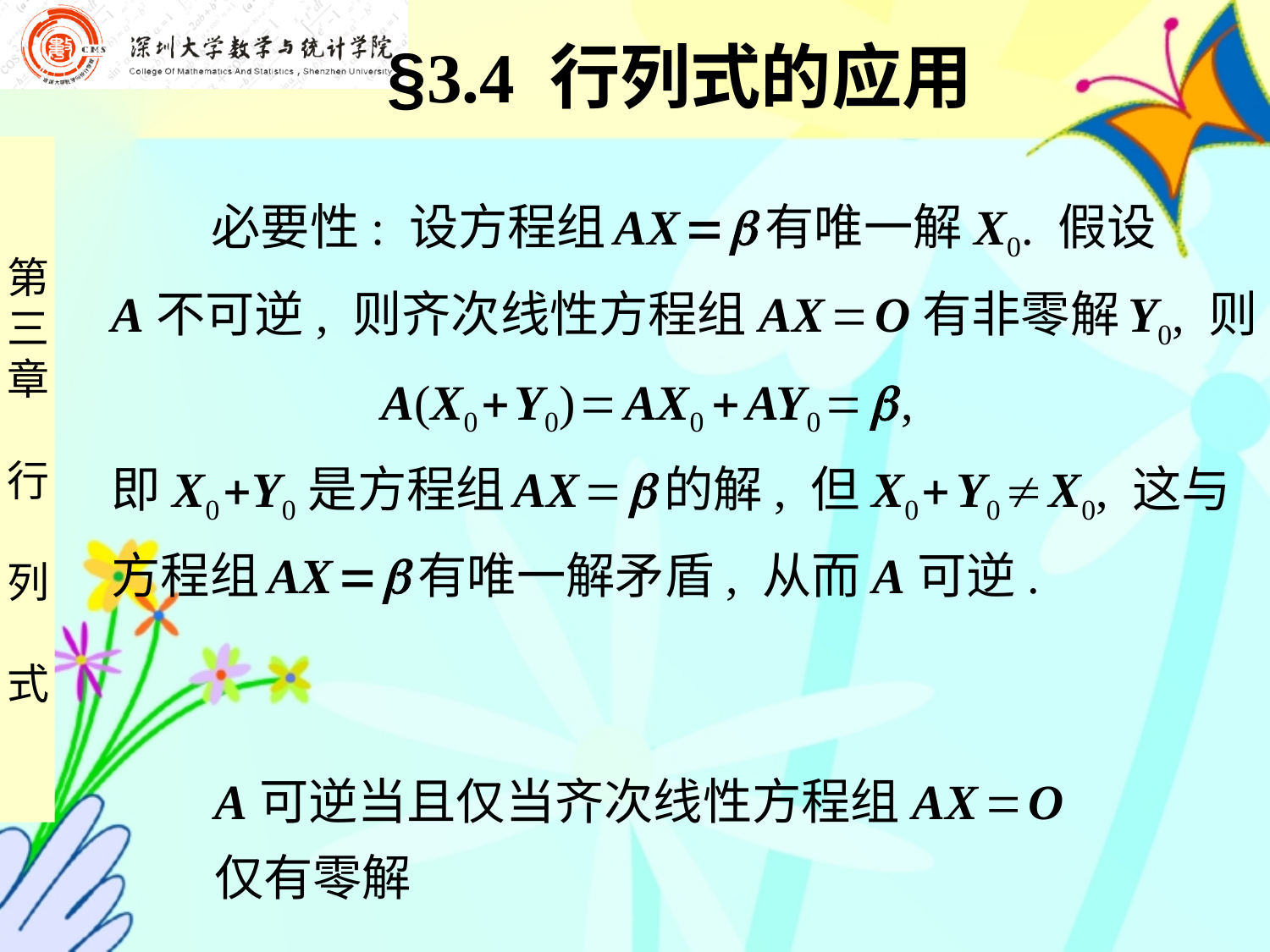

§3.4 行列式的应用
        必要性: 设方程组 AX = β 有唯一解X0. 假设
A不可逆, 则齐次线性方程组AX = O有非零解 Y0, 则
                      A(X0 + Y0) = AX0 + AY0 = β ,
即X0 +Y0是方程组 AX = β 的解, 但 X0 + Y0 ≠ X0, 这与
方程组 AX = β 有唯一解矛盾, 从而A可逆.
A可逆当且仅当齐次线性方程组AX = O
仅有零解